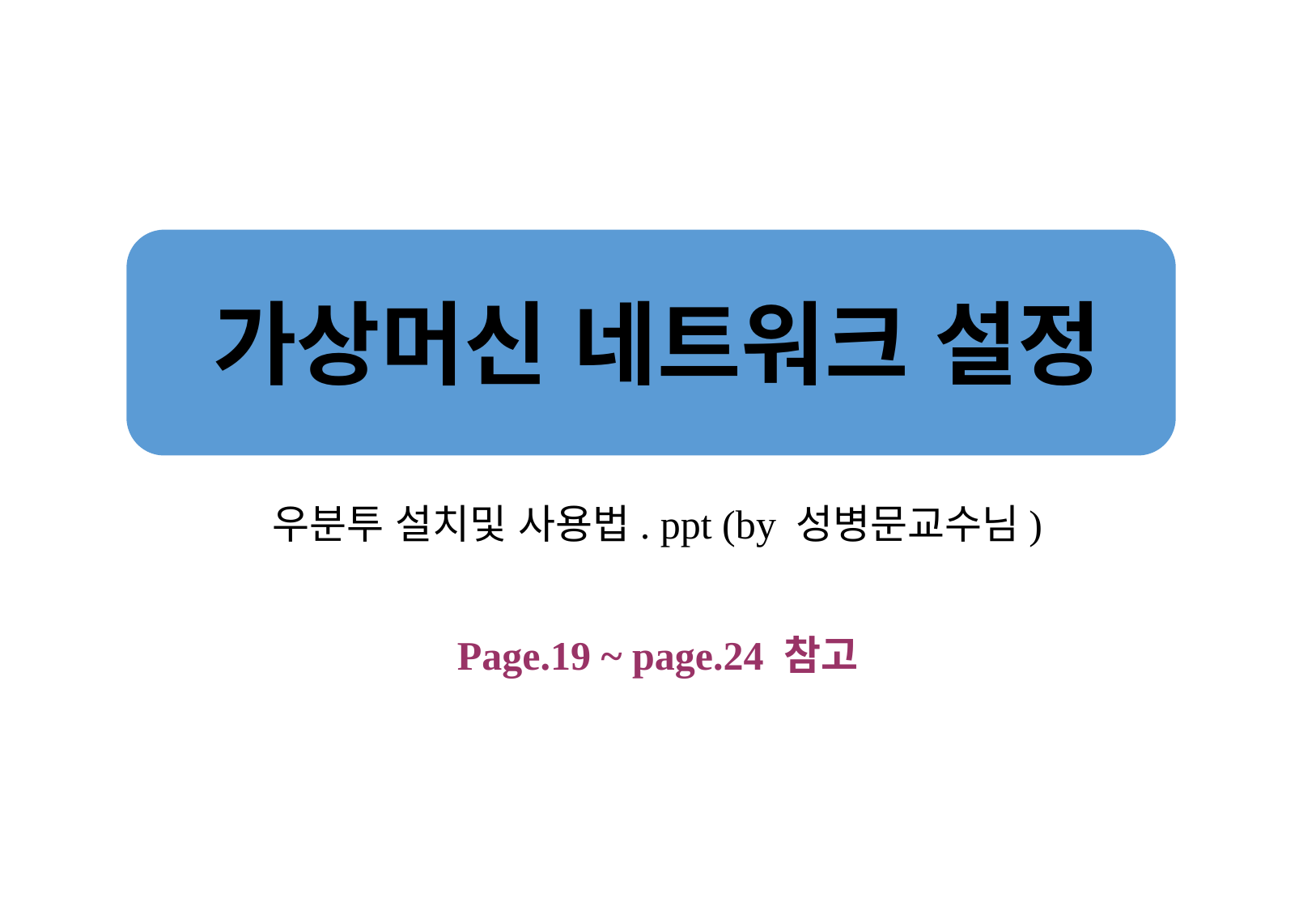

# 가상머신 네트워크 설정

우분투 설치및 사용법. ppt (by 성병문교수님)

Page.19 ~ page.24 참고